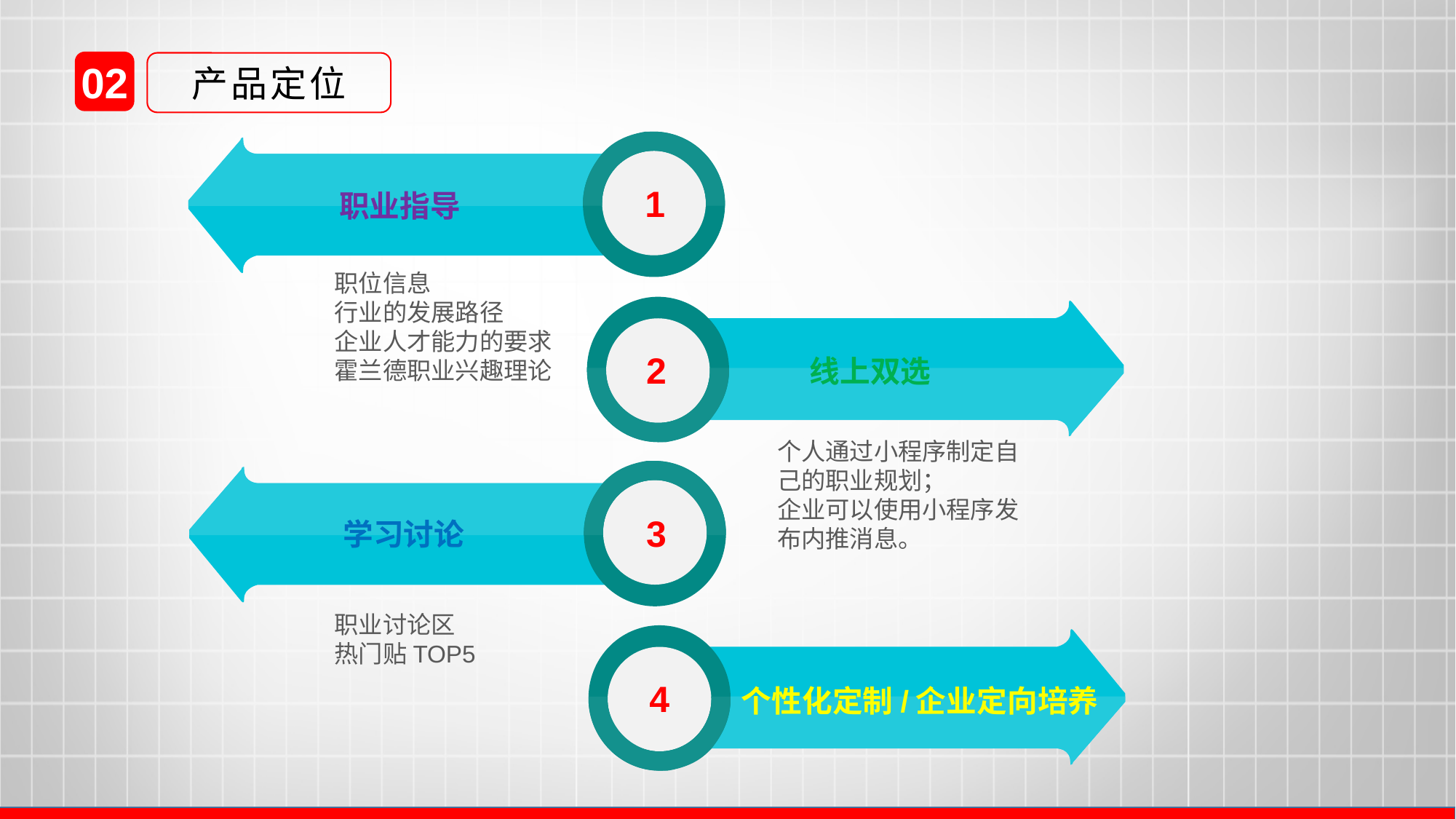

02
产品定位

1
职业指导
职位信息
行业的发展路径
企业人才能力的要求
霍兰德职业兴趣理论

2
线上双选
个人通过小程序制定自己的职业规划；
企业可以使用小程序发布内推消息。

3
学习讨论
职业讨论区
热门贴TOP5

4
个性化定制/企业定向培养